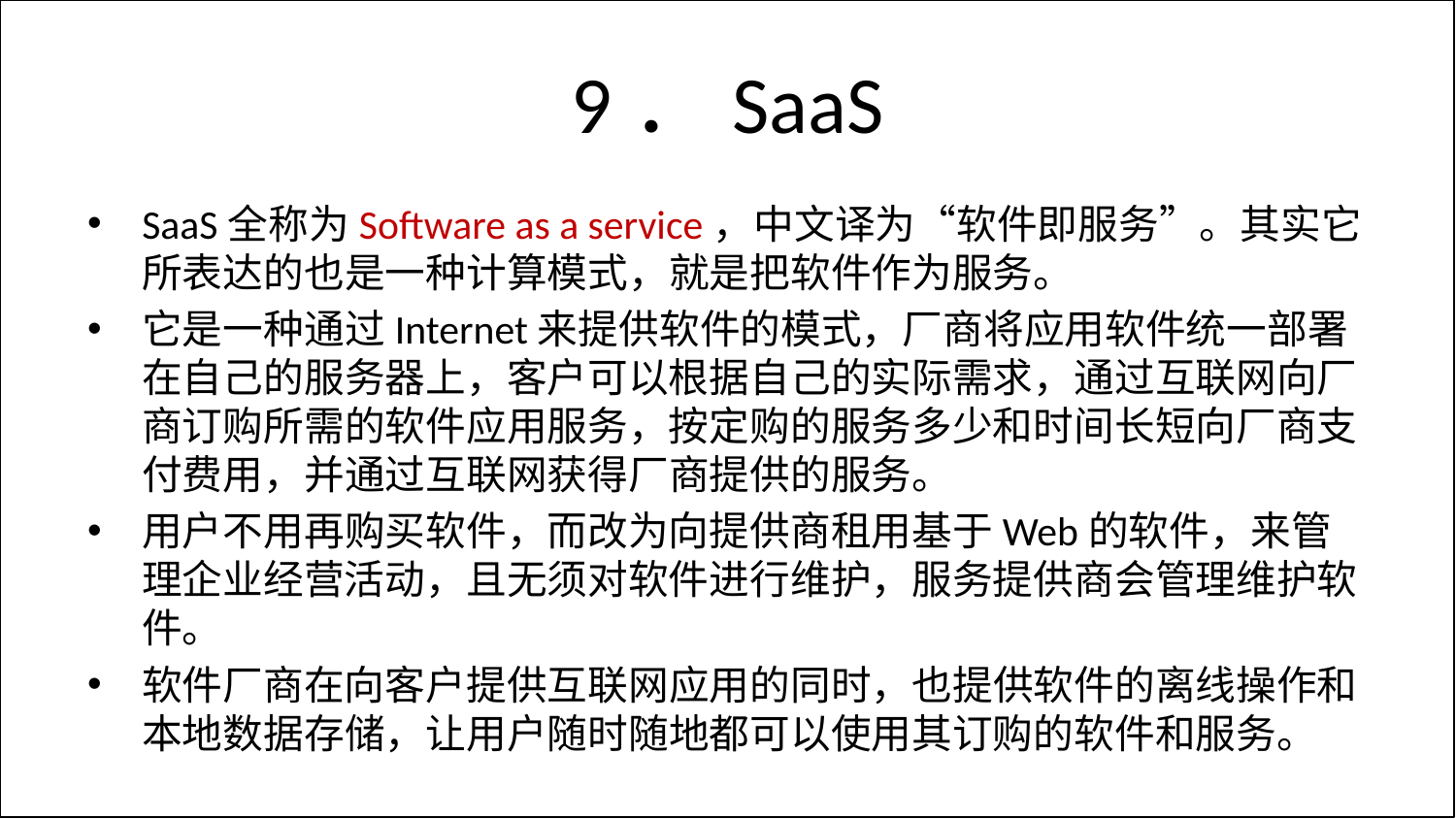

# 9．SaaS
SaaS全称为Software as a service，中文译为“软件即服务”。其实它所表达的也是一种计算模式，就是把软件作为服务。
它是一种通过Internet来提供软件的模式，厂商将应用软件统一部署在自己的服务器上，客户可以根据自己的实际需求，通过互联网向厂商订购所需的软件应用服务，按定购的服务多少和时间长短向厂商支付费用，并通过互联网获得厂商提供的服务。
用户不用再购买软件，而改为向提供商租用基于Web的软件，来管理企业经营活动，且无须对软件进行维护，服务提供商会管理维护软件。
软件厂商在向客户提供互联网应用的同时，也提供软件的离线操作和本地数据存储，让用户随时随地都可以使用其订购的软件和服务。